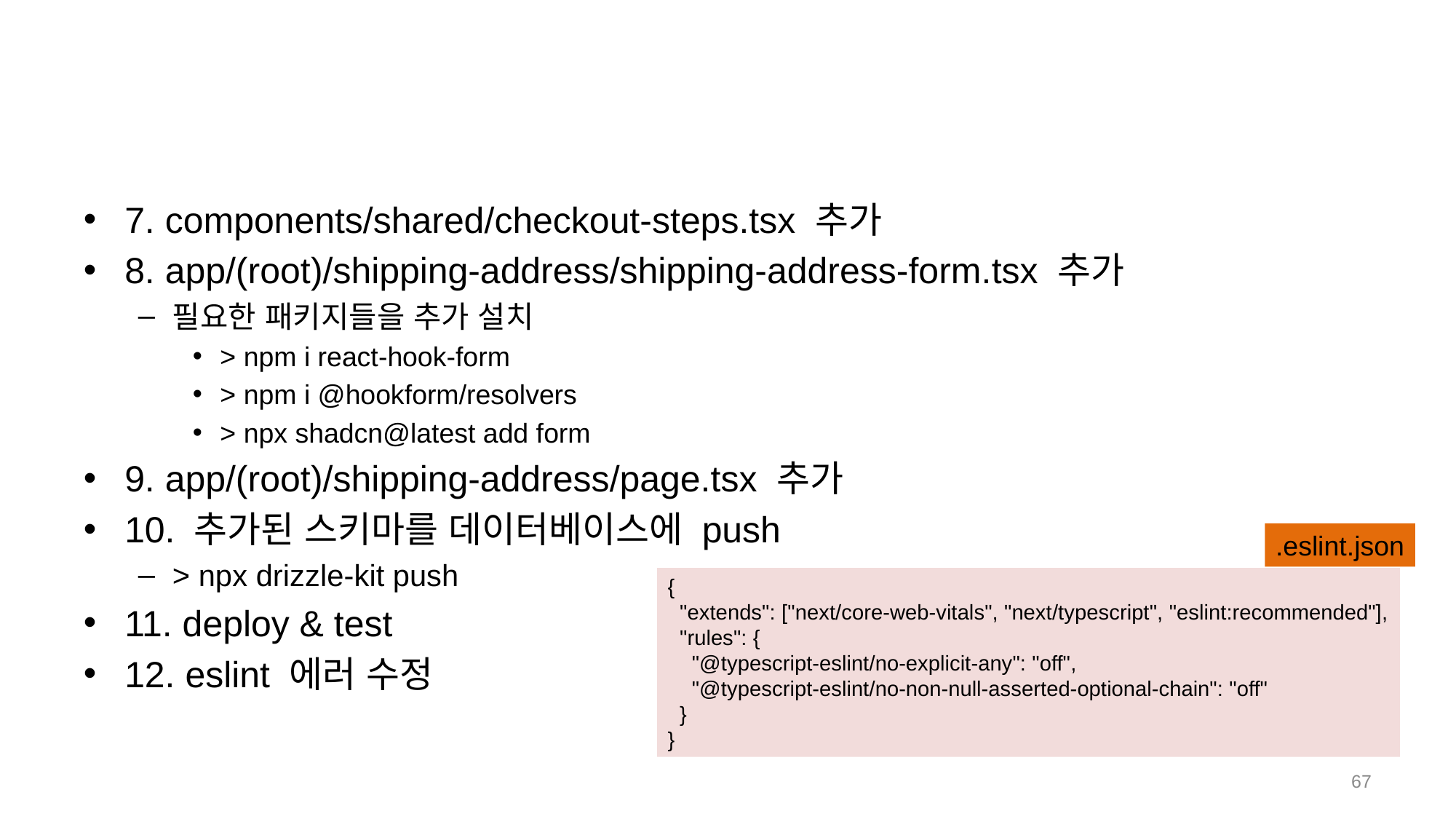

#
7. components/shared/checkout-steps.tsx 추가
8. app/(root)/shipping-address/shipping-address-form.tsx 추가
필요한 패키지들을 추가 설치
> npm i react-hook-form
> npm i @hookform/resolvers
> npx shadcn@latest add form
9. app/(root)/shipping-address/page.tsx 추가
10. 추가된 스키마를 데이터베이스에 push
> npx drizzle-kit push
11. deploy & test
12. eslint 에러 수정

.eslint.json
{
  "extends": ["next/core-web-vitals", "next/typescript", "eslint:recommended"],
  "rules": {
    "@typescript-eslint/no-explicit-any": "off",
    "@typescript-eslint/no-non-null-asserted-optional-chain": "off"
  }
}
67